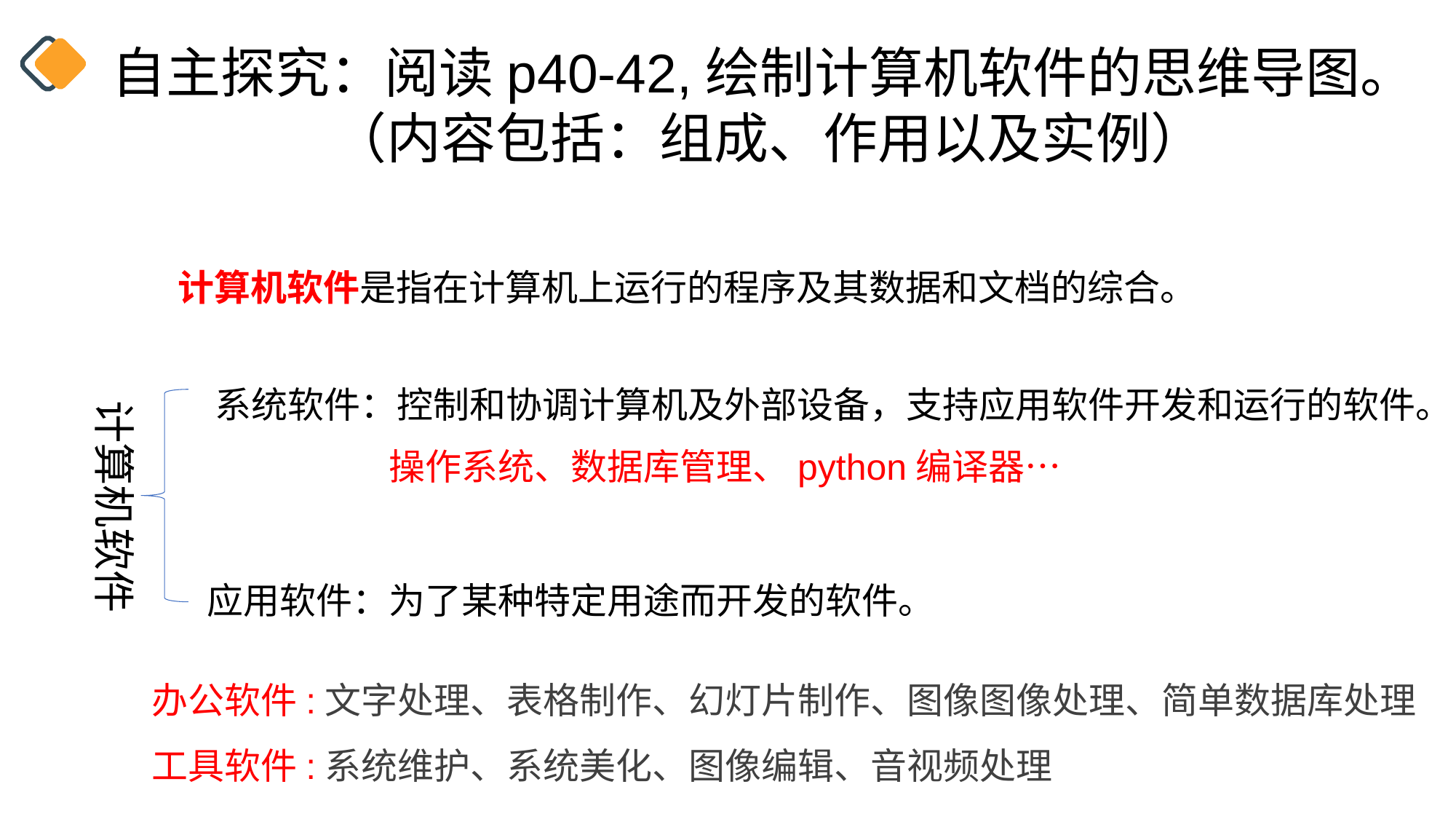

自主探究：阅读p40-42,绘制计算机软件的思维导图。
                 （内容包括：组成、作用以及实例）

       计算机软件是指在计算机上运行的程序及其数据和文档的综合。
系统软件：控制和协调计算机及外部设备，支持应用软件开发和运行的软件。

计算机软件
操作系统、数据库管理、python编译器…
应用软件：为了某种特定用途而开发的软件。
办公软件:文字处理、表格制作、幻灯片制作、图像图像处理、简单数据库处理
工具软件:系统维护、系统美化、图像编辑、音视频处理